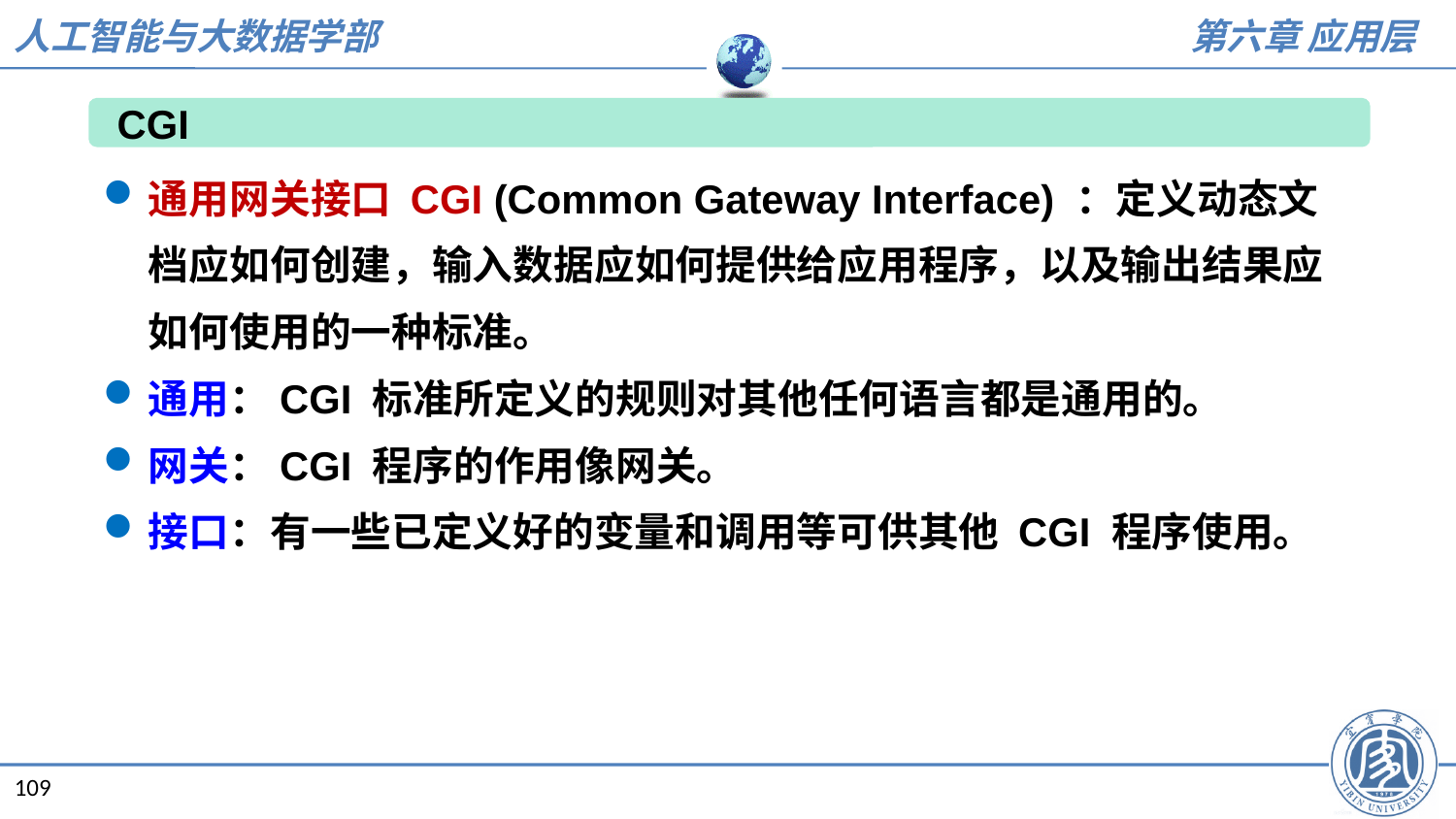

CGI

通用网关接口 CGI (Common Gateway Interface) ：定义动态文档应如何创建，输入数据应如何提供给应用程序，以及输出结果应如何使用的一种标准。
通用：CGI 标准所定义的规则对其他任何语言都是通用的。
网关：CGI 程序的作用像网关。
接口：有一些已定义好的变量和调用等可供其他 CGI 程序使用。
109